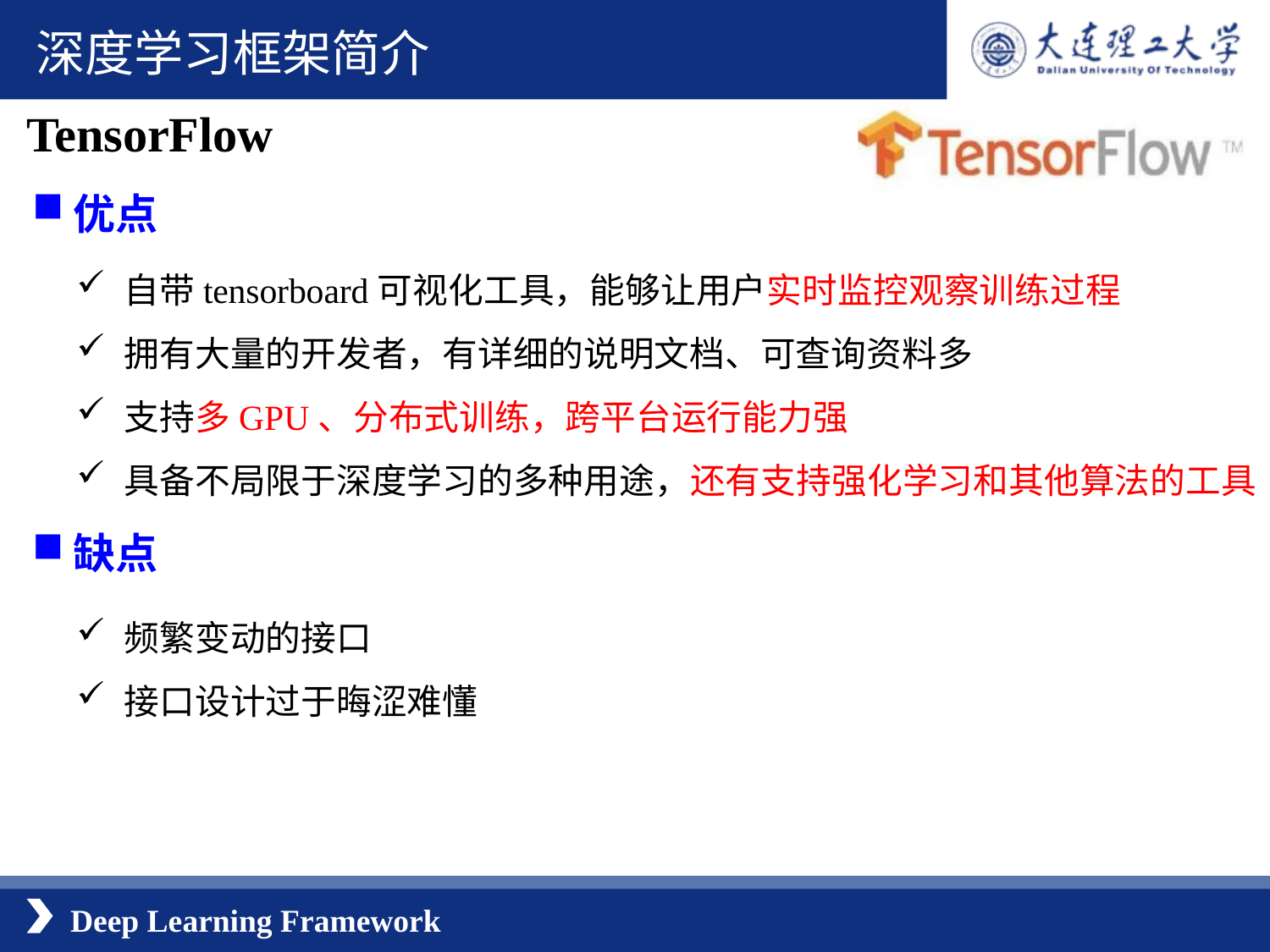

深度学习框架简介
TensorFlow
优点
自带tensorboard可视化工具，能够让用户实时监控观察训练过程
拥有大量的开发者，有详细的说明文档、可查询资料多
支持多GPU、分布式训练，跨平台运行能力强
具备不局限于深度学习的多种用途，还有支持强化学习和其他算法的工具
缺点
频繁变动的接口
接口设计过于晦涩难懂

Deep Learning Framework